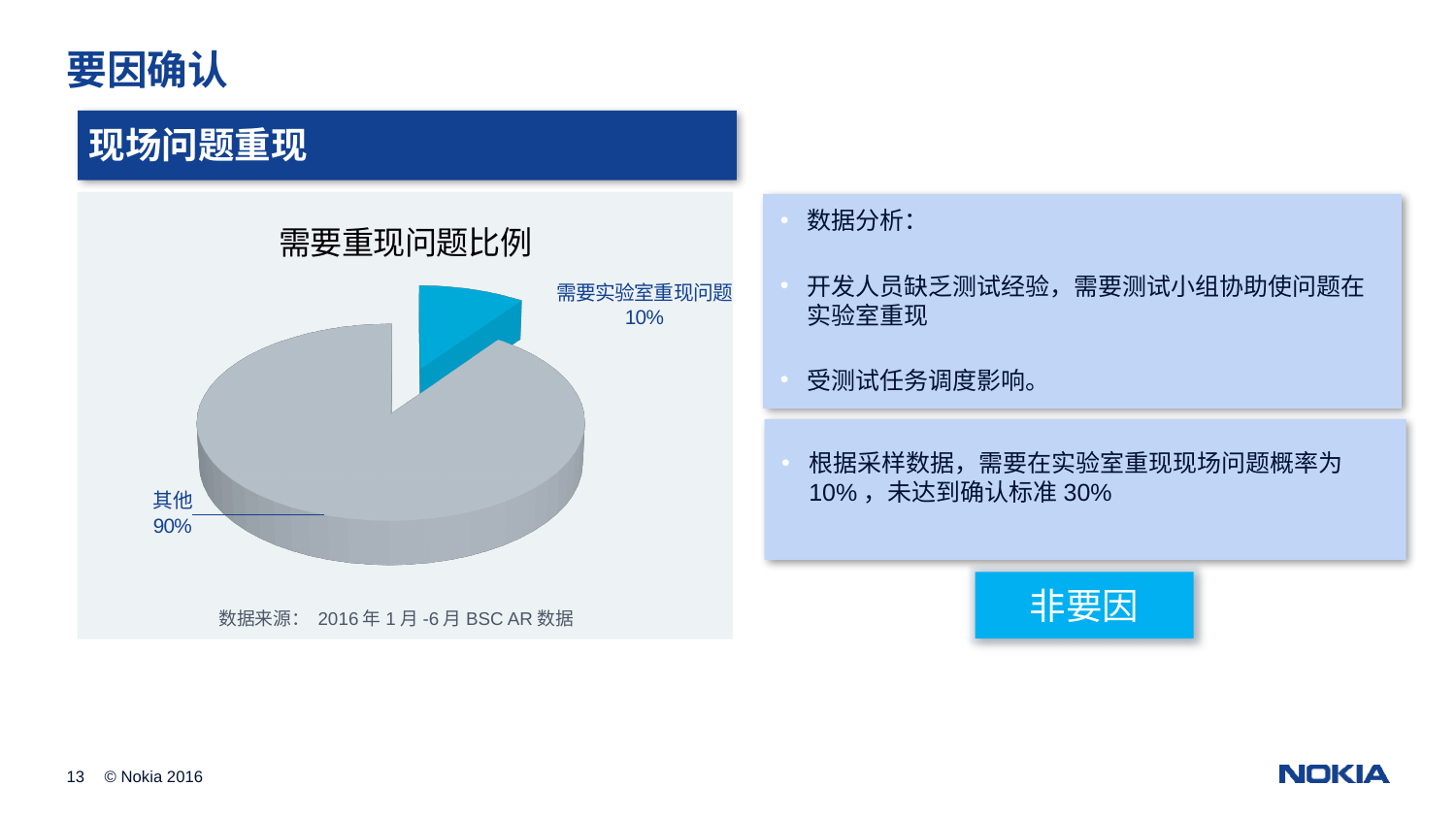

# 要因确认
现场问题重现

[unsupported chart]

数据分析：
开发人员缺乏测试经验，需要测试小组协助使问题在实验室重现
受测试任务调度影响。

根据采样数据，需要在实验室重现现场问题概率为10%，未达到确认标准30%
非要因
数据来源： 2016年1月-6月BSC AR数据